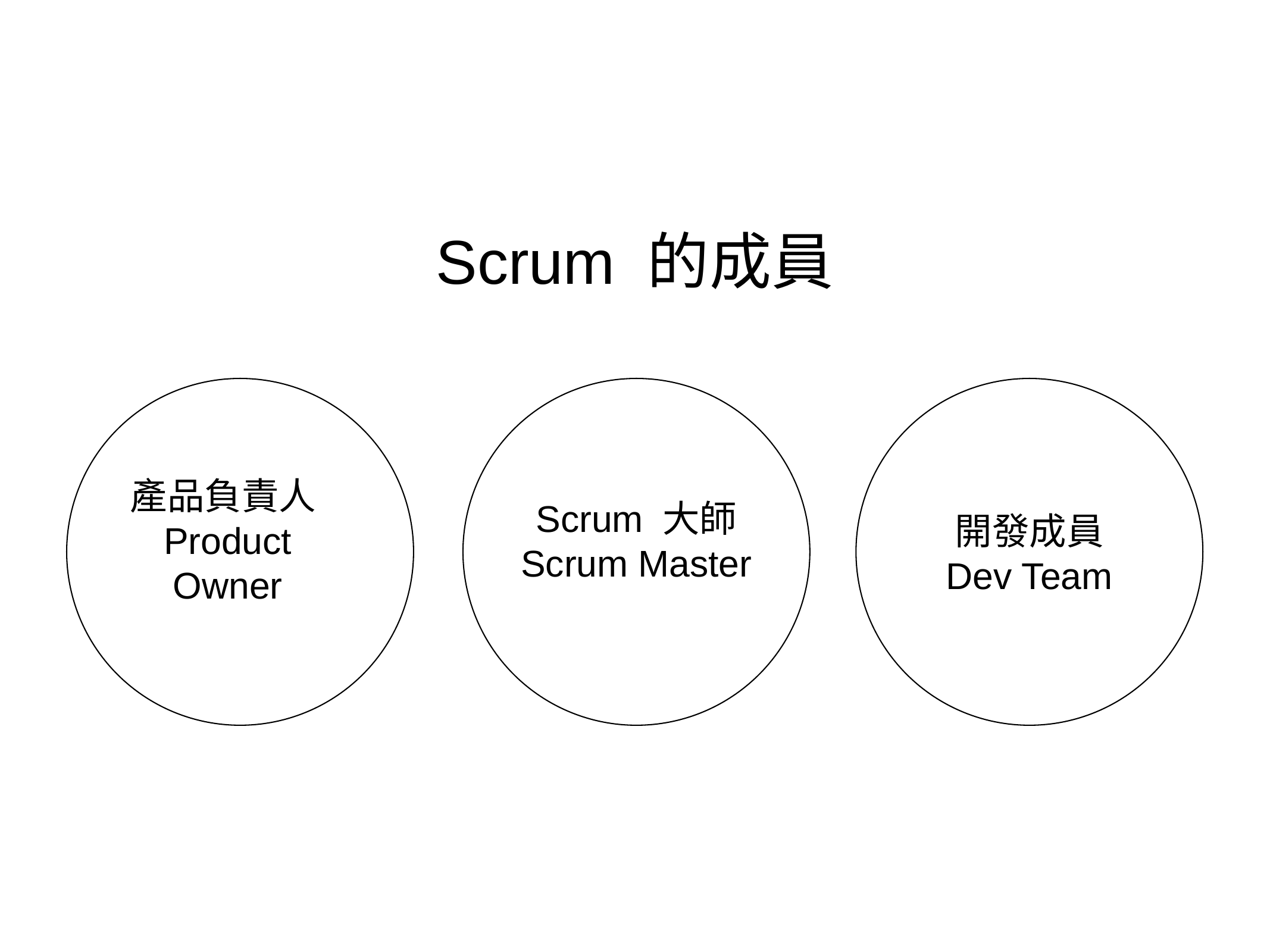

# Scrum 的成員

產品負責人Product Owner
Scrum 大師
Scrum Master
開發成員
Dev Team